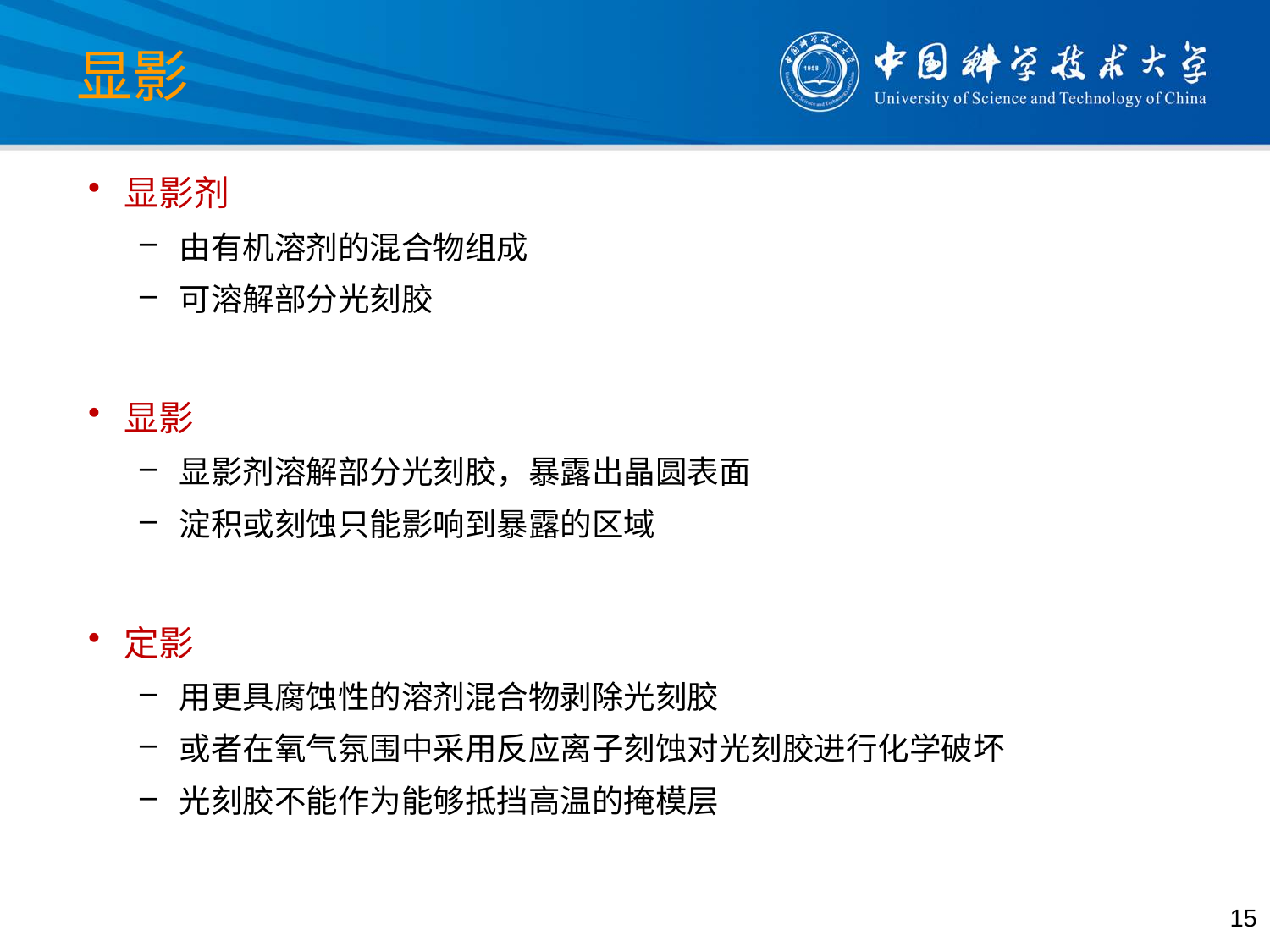

# 显影
显影剂
由有机溶剂的混合物组成
可溶解部分光刻胶

显影
显影剂溶解部分光刻胶，暴露出晶圆表面
淀积或刻蚀只能影响到暴露的区域

定影
用更具腐蚀性的溶剂混合物剥除光刻胶
或者在氧气氛围中采用反应离子刻蚀对光刻胶进行化学破坏
光刻胶不能作为能够抵挡高温的掩模层
15